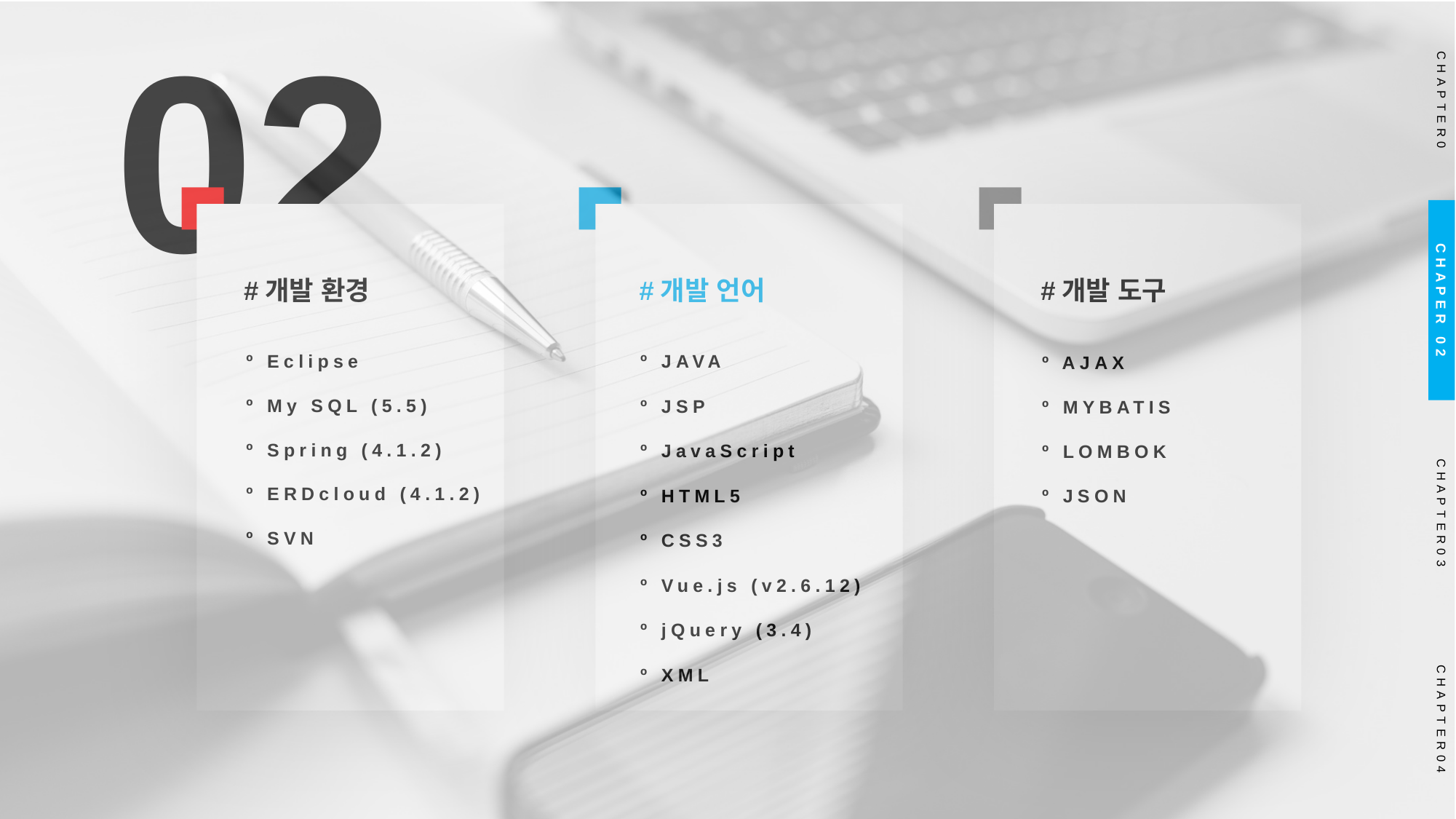

02

CHAPTER0

#개발 환경
#개발 언어
#개발 도구
CHAPER 02
º Eclipse
º JAVA
º AJAX
º My SQL (5.5)
º JSP
º MYBATIS
º Spring (4.1.2)
º JavaScript
º LOMBOK
º ERDcloud (4.1.2)
º HTML5
º JSON
CHAPTER03
º SVN
º CSS3
º Vue.js (v2.6.12)
º jQuery (3.4)
º XML
CHAPTER04